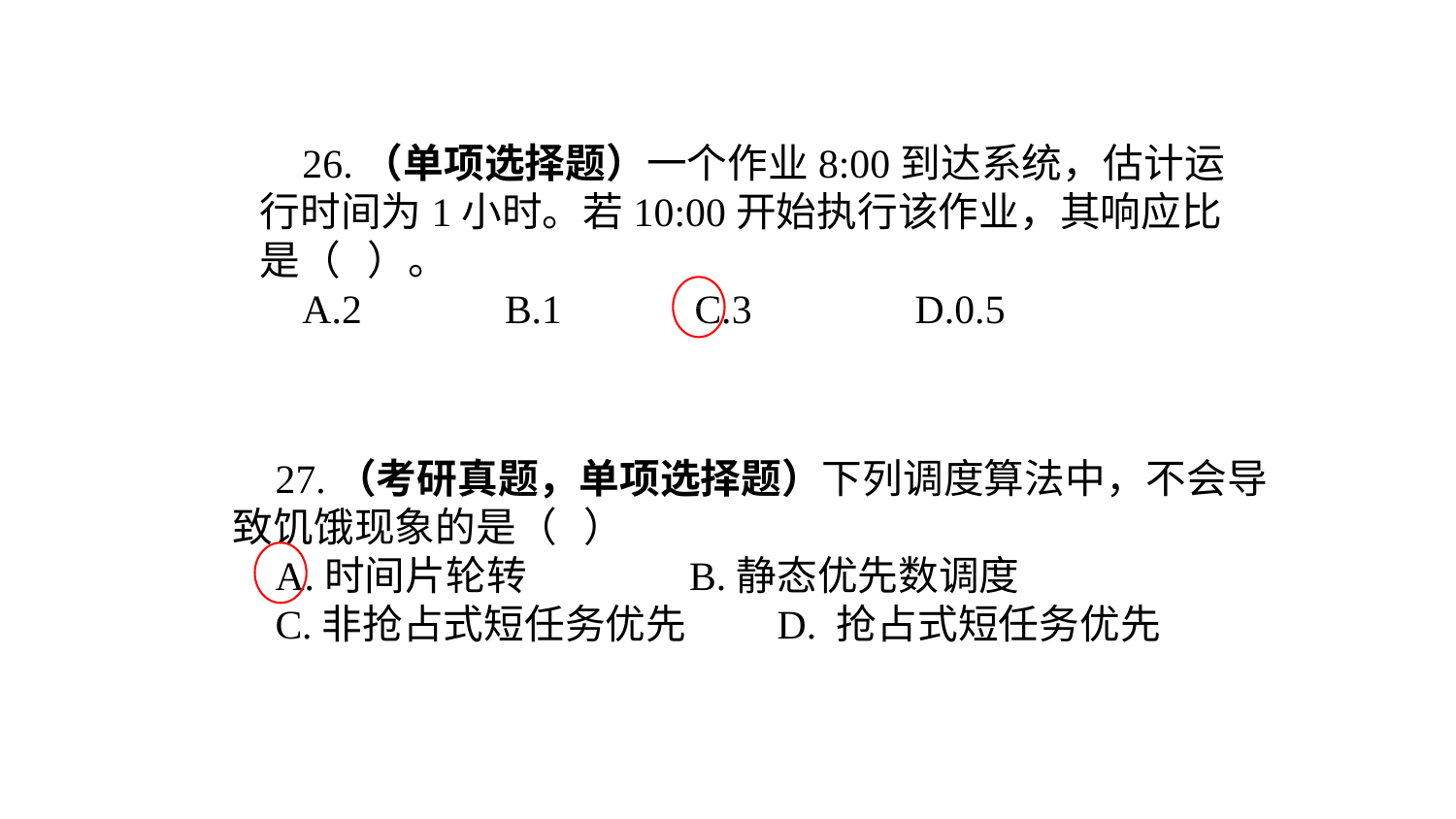

26.（单项选择题）一个作业8:00到达系统，估计运行时间为1小时。若10:00开始执行该作业，其响应比是（   ）。
A.2              B.1             C.3                D.0.5
++++++++
27.（考研真题，单项选择题）下列调度算法中，不会导致饥饿现象的是（   ）
A.时间片轮转                 B.静态优先数调度
C.非抢占式短任务优先         D. 抢占式短任务优先
+++